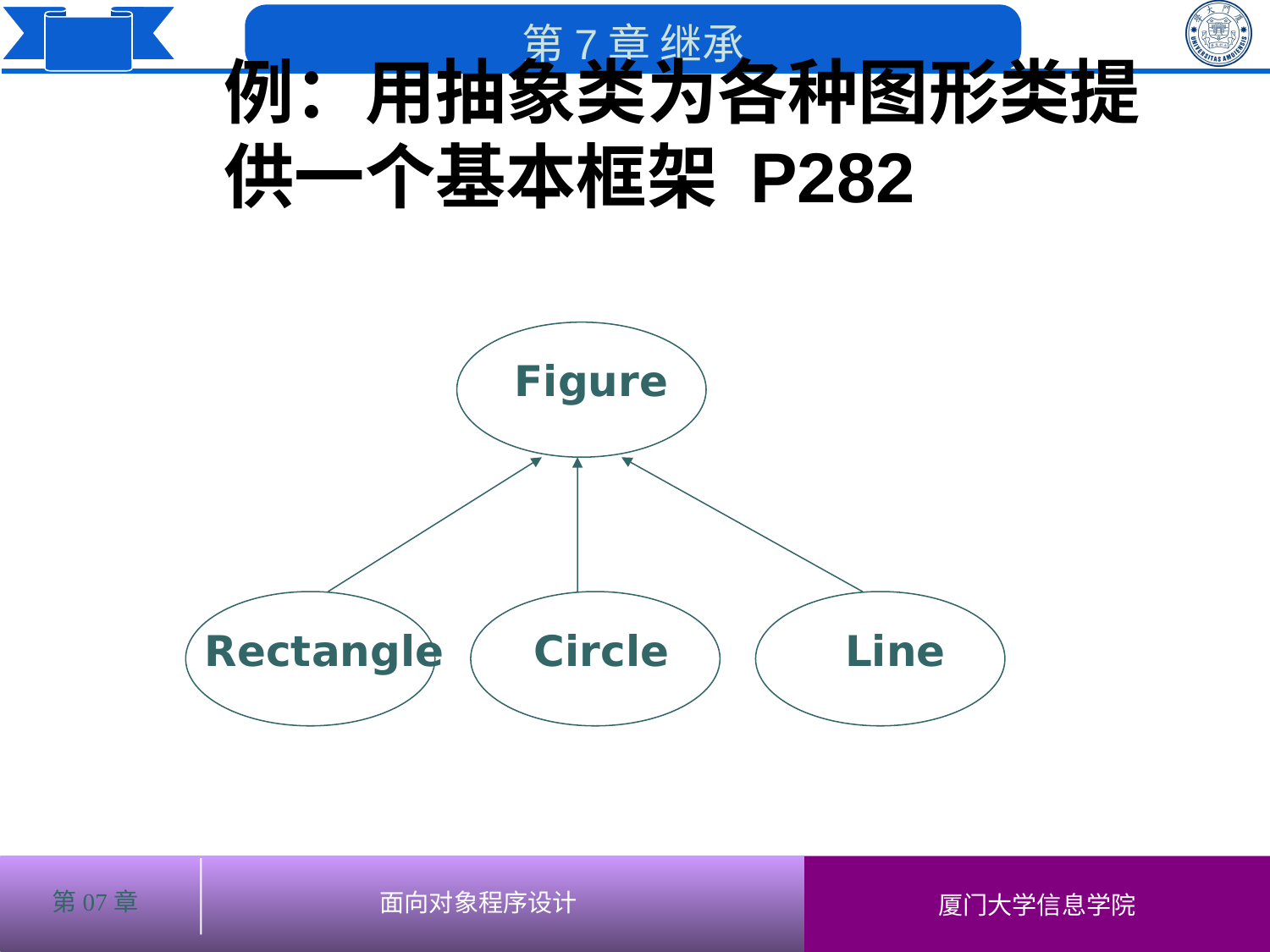

# 例：用抽象类为各种图形类提供一个基本框架 P282

Figure
Rectangle
Circle
Line